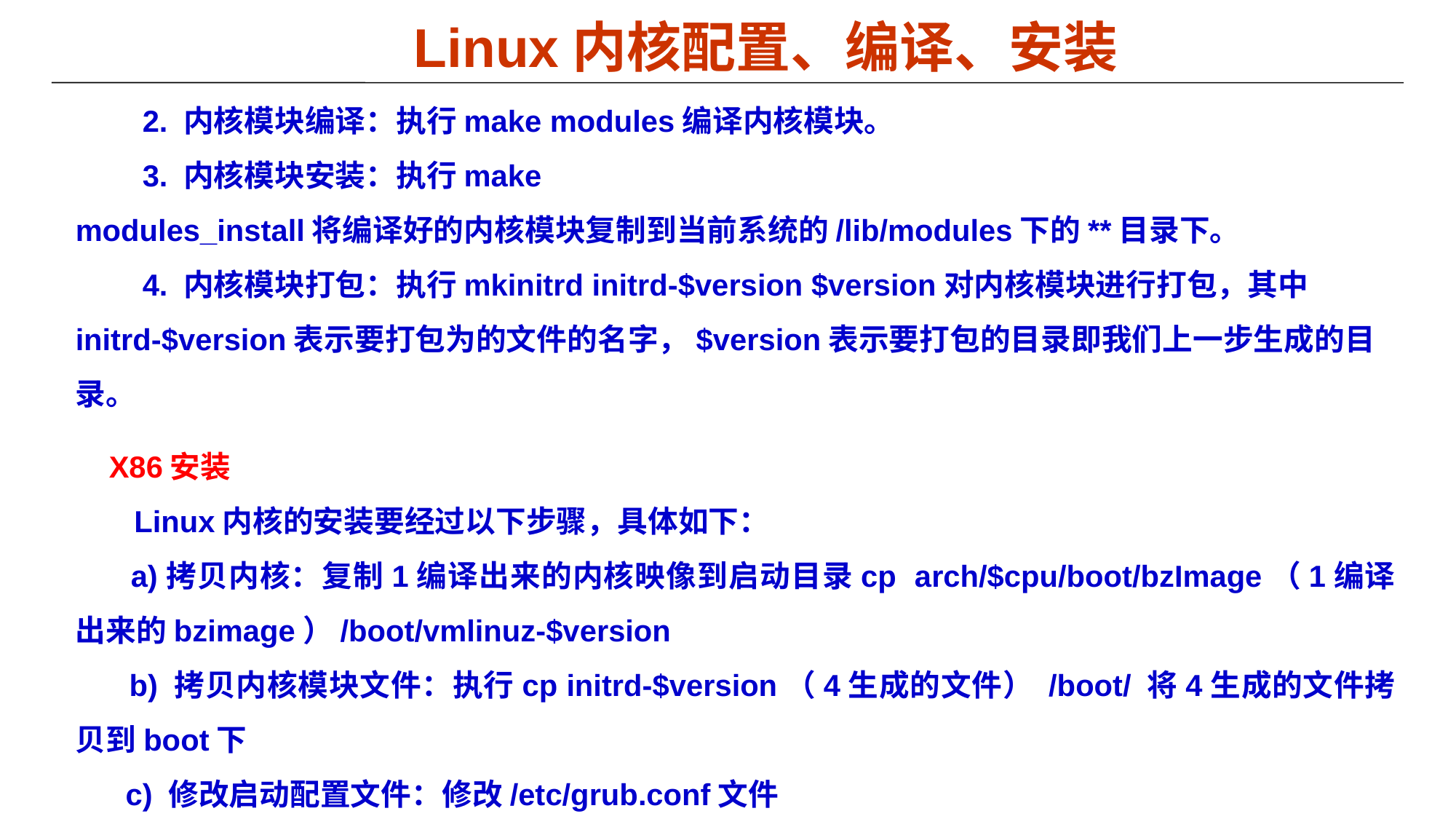

# Linux内核配置、编译、安装
        2. 内核模块编译：执行make modules编译内核模块。
        3. 内核模块安装：执行make modules_install将编译好的内核模块复制到当前系统的/lib/modules下的**目录下。
        4. 内核模块打包：执行mkinitrd initrd-$version $version对内核模块进行打包，其中initrd-$version表示要打包为的文件的名字，$version表示要打包的目录即我们上一步生成的目录。

    X86安装
       Linux内核的安装要经过以下步骤，具体如下：
      a)拷贝内核：复制1编译出来的内核映像到启动目录cp  arch/$cpu/boot/bzImage（1编译出来的bzimage）/boot/vmlinuz-$version
      b) 拷贝内核模块文件：执行cp initrd-$version（4生成的文件） /boot/ 将4生成的文件拷贝到boot下
      c) 修改启动配置文件：修改/etc/grub.conf文件